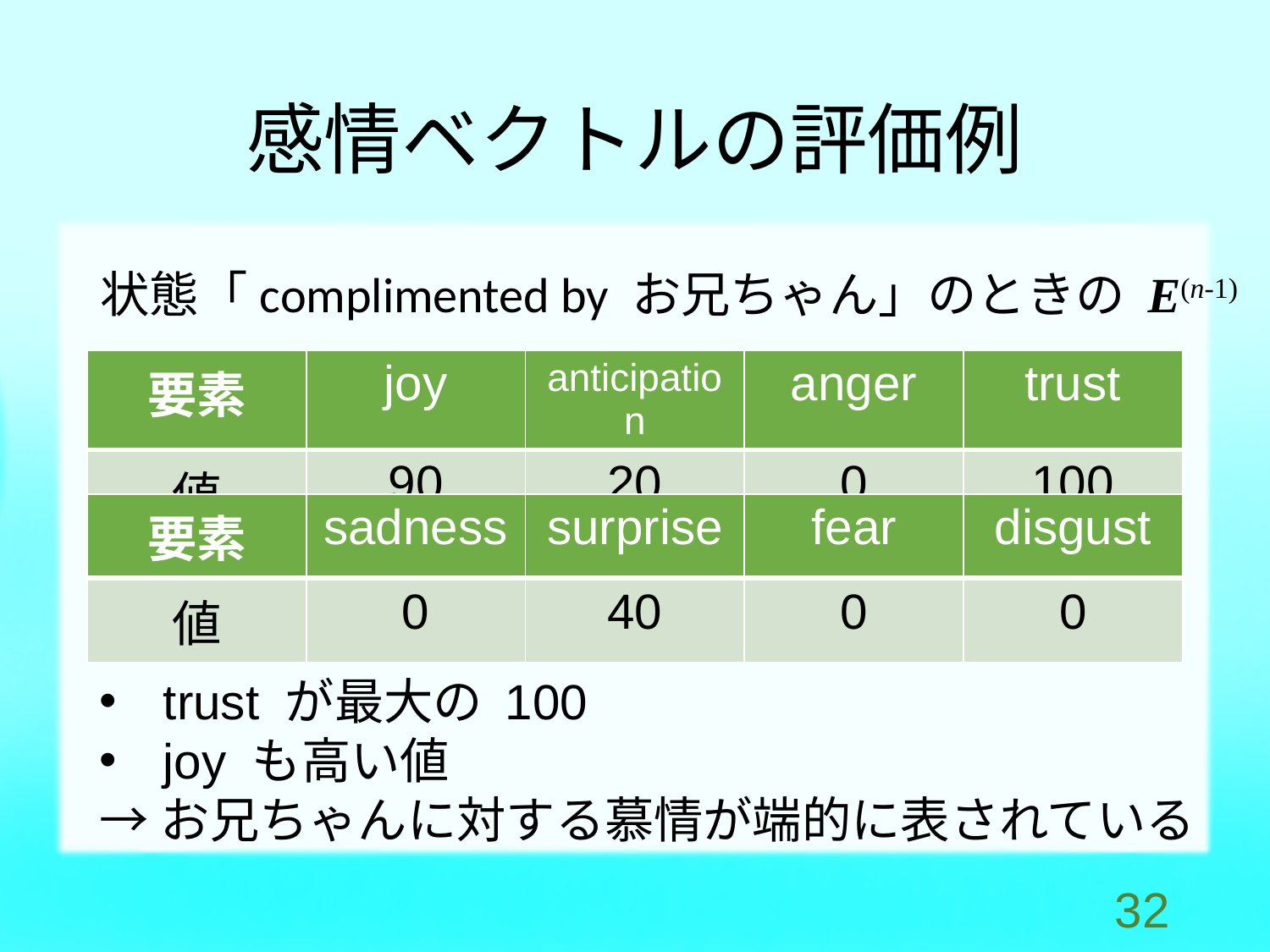

# 感情ベクトルの評価例
状態「complimented by お兄ちゃん」のときの E(n-1)
| 要素 | joy | anticipation | anger | trust |
| --- | --- | --- | --- | --- |
| 値 | 90 | 20 | 0 | 100 |
| 要素 | sadness | surprise | fear | disgust |
| --- | --- | --- | --- | --- |
| 値 | 0 | 40 | 0 | 0 |
trust が最大の 100
joy も高い値
→お兄ちゃんに対する慕情が端的に表されている
32